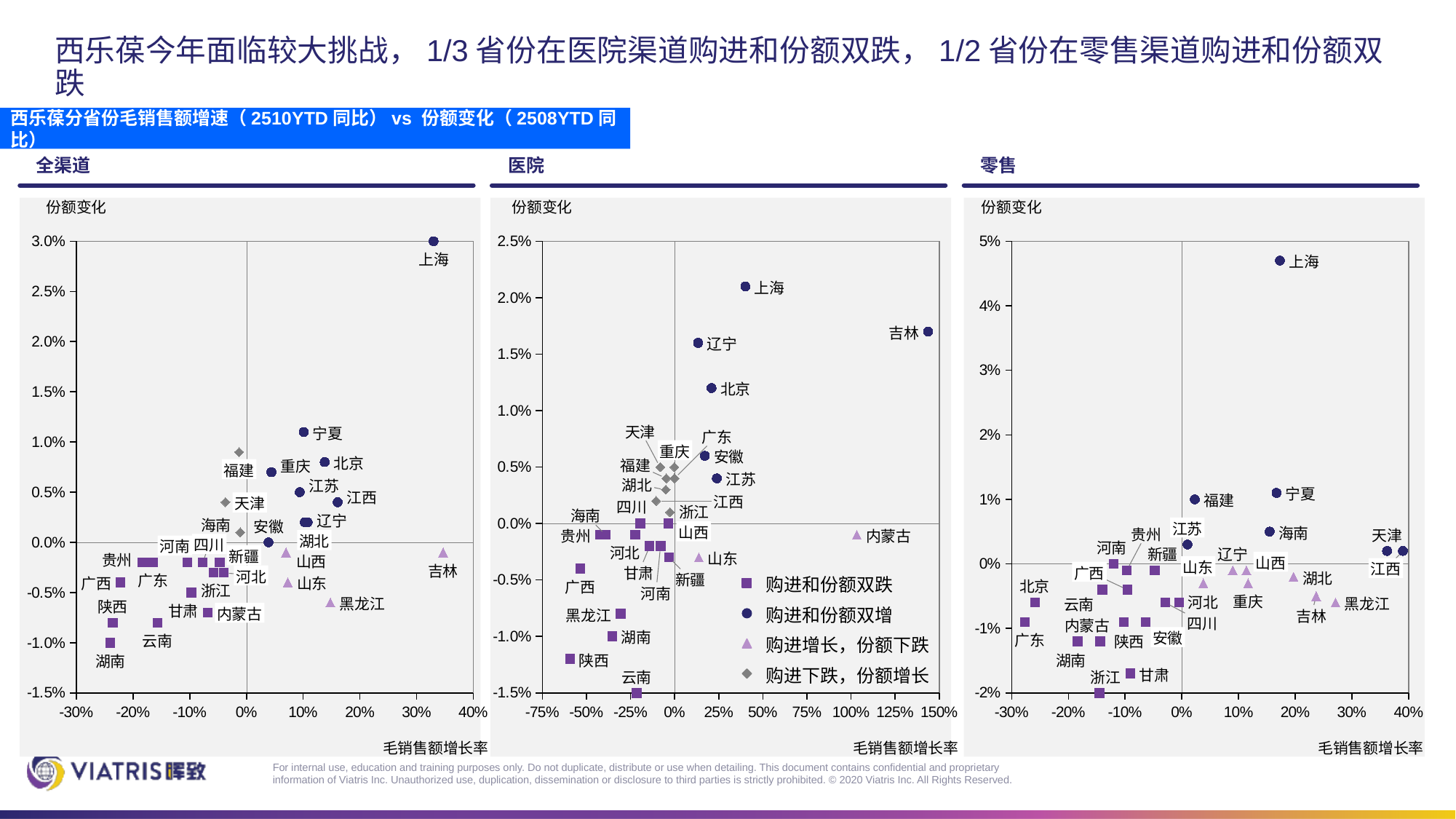

# 西乐葆今年面临较大挑战，1/3省份在医院渠道购进和份额双跌，1/2省份在零售渠道购进和份额双跌
西乐葆分省份毛销售额增速（2510YTD同比）vs 份额变化（2508YTD同比）
全渠道
医院
零售
份额变化
份额变化
份额变化

### Chart

| Category |  |  |  |  |
|---|---|---|---|---|

### Chart

| Category |  |  |  |  |
|---|---|---|---|---|

### Chart

| Category |  |  |  |
|---|---|---|---|
上海
上海
上海
吉林
辽宁
北京
天津
宁夏
广东
重庆
安徽
北京
福建
重庆
福建
江苏
湖北
江苏
宁夏
江西
福建
江西
天津
四川
浙江
海南
辽宁
海南
安徽
江苏
山西
海南
贵州
天津
贵州
内蒙古
湖北
四川
河南
河南
河北
新疆
辽宁
新疆
山东
贵州
山西
山西
山东
江西
吉林
广西
甘肃
河北
湖北
新疆
广东
购进和份额双跌
广西
山东
北京
广西

浙江
河南
重庆
河北
黑龙江
黑龙江
云南
陕西
甘肃
购进和份额双增
内蒙古
黑龙江
吉林

四川
内蒙古
湖南
安徽
广东
云南
陕西
购进增长，份额下跌

陕西
湖南
湖南
购进下跌，份额增长
甘肃
云南
浙江

毛销售额增长率
毛销售额增长率
毛销售额增长率